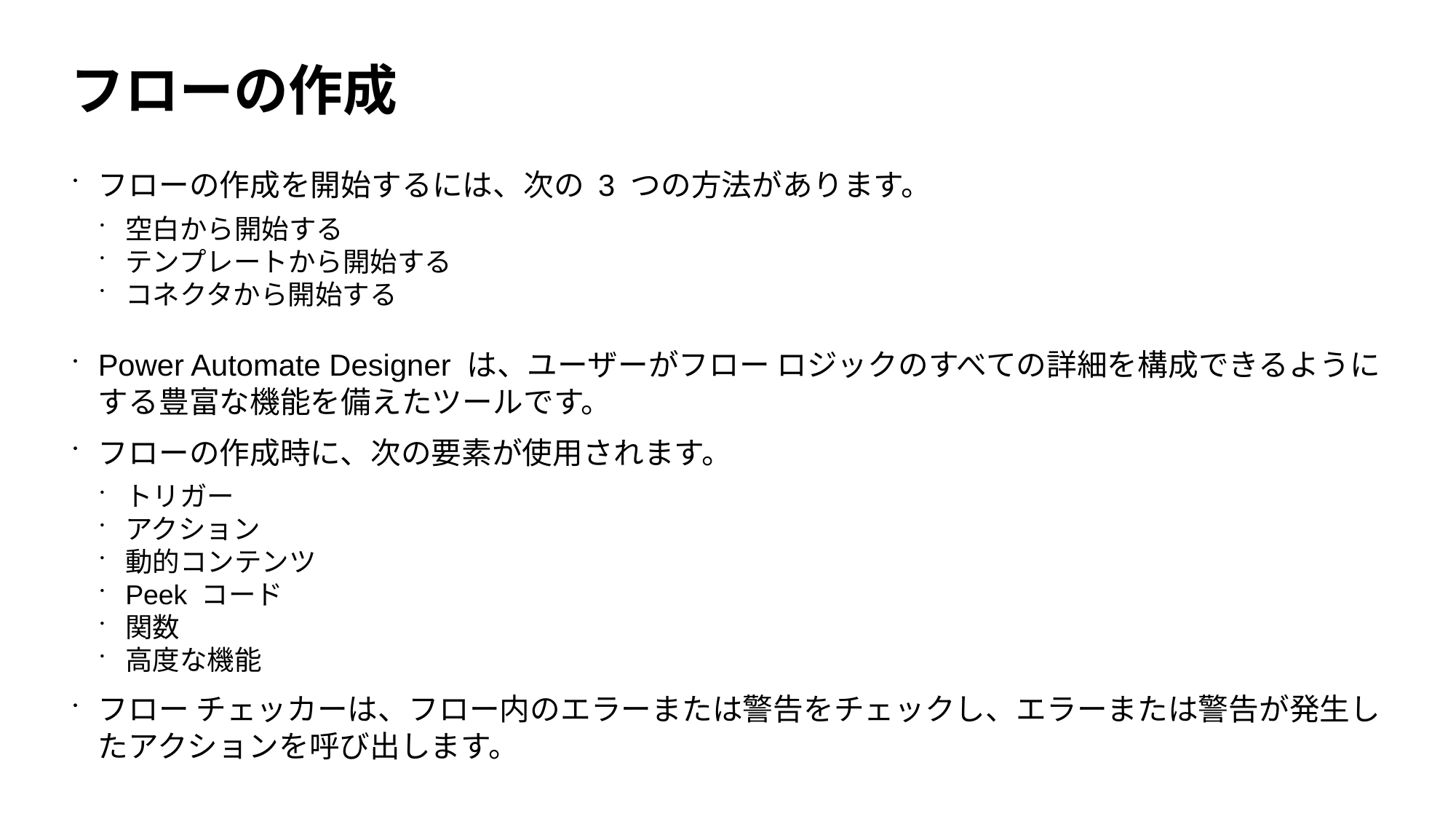

# フローの作成
フローの作成を開始するには、次の 3 つの方法があります。
空白から開始する
テンプレートから開始する
コネクタから開始する

Power Automate Designer は、ユーザーがフロー ロジックのすべての詳細を構成できるようにする豊富な機能を備えたツールです。

フローの作成時に、次の要素が使用されます。
トリガー
アクション
動的コンテンツ
Peek コード
関数
高度な機能

フロー チェッカーは、フロー内のエラーまたは警告をチェックし、エラーまたは警告が発生したアクションを呼び出します。